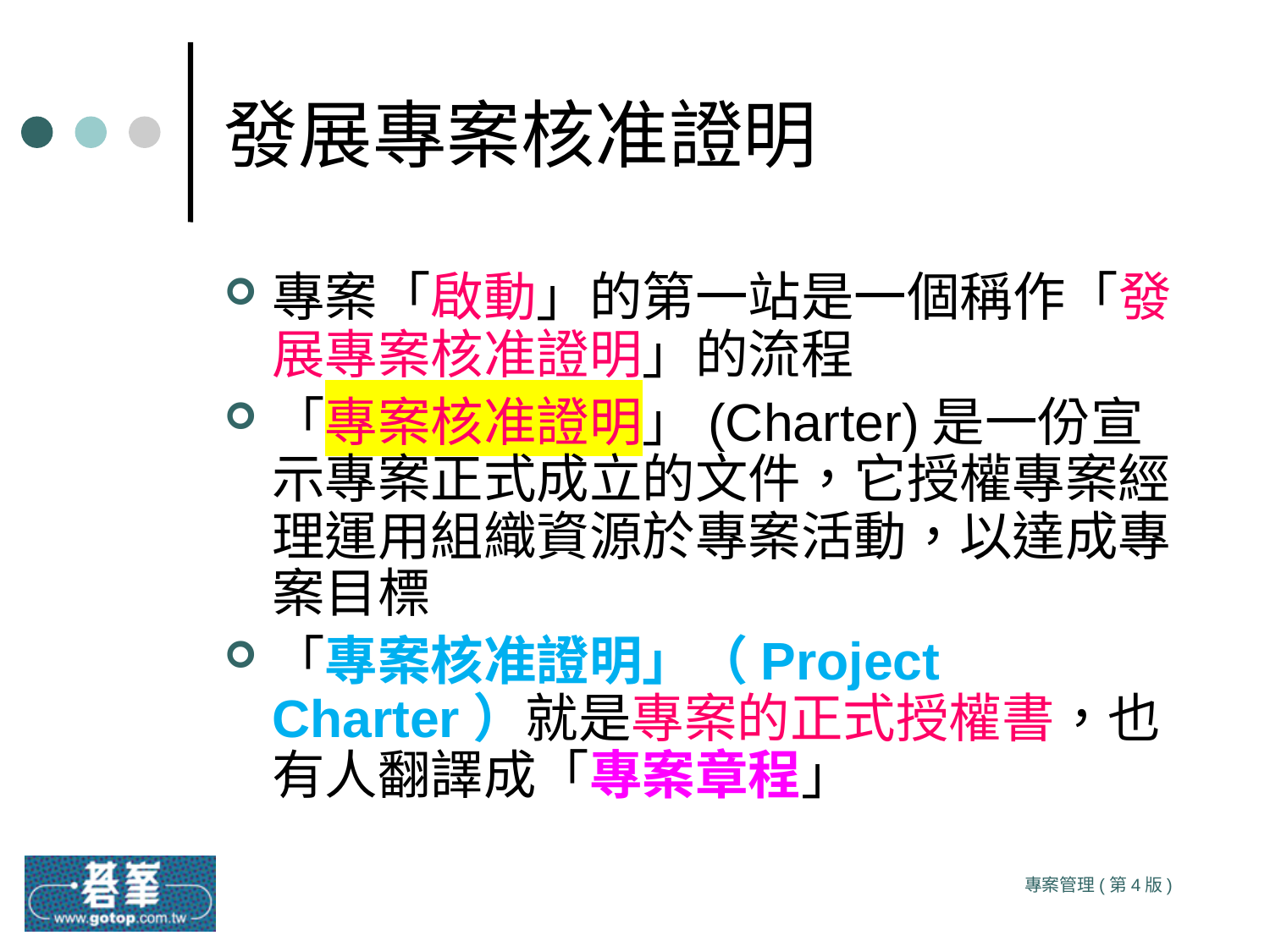

# 發展專案核准證明
專案「啟動」的第一站是一個稱作「發展專案核准證明」的流程
「專案核准證明」(Charter)是一份宣示專案正式成立的文件，它授權專案經理運用組織資源於專案活動，以達成專案目標
「專案核准證明」（Project Charter）就是專案的正式授權書，也有人翻譯成「專案章程」
專案管理(第4版)